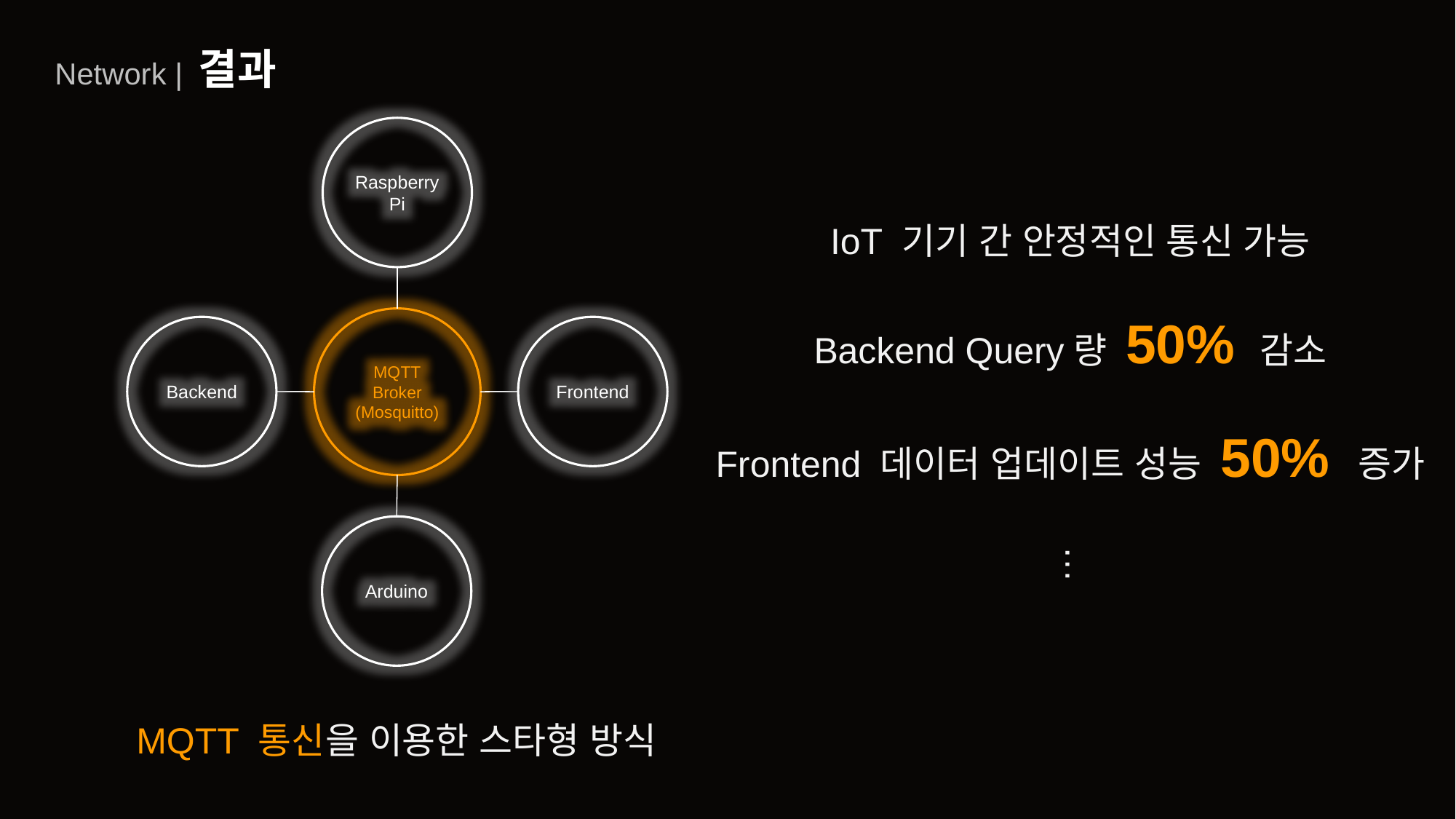

Network | 결과
Raspberry
Pi
MQTT
Broker
(Mosquitto)
Backend
Frontend
Arduino
IoT 기기 간 안정적인 통신 가능
Backend Query량 50% 감소
Frontend 데이터 업데이트 성능 50% 증가
…
MQTT 통신을 이용한 스타형 방식